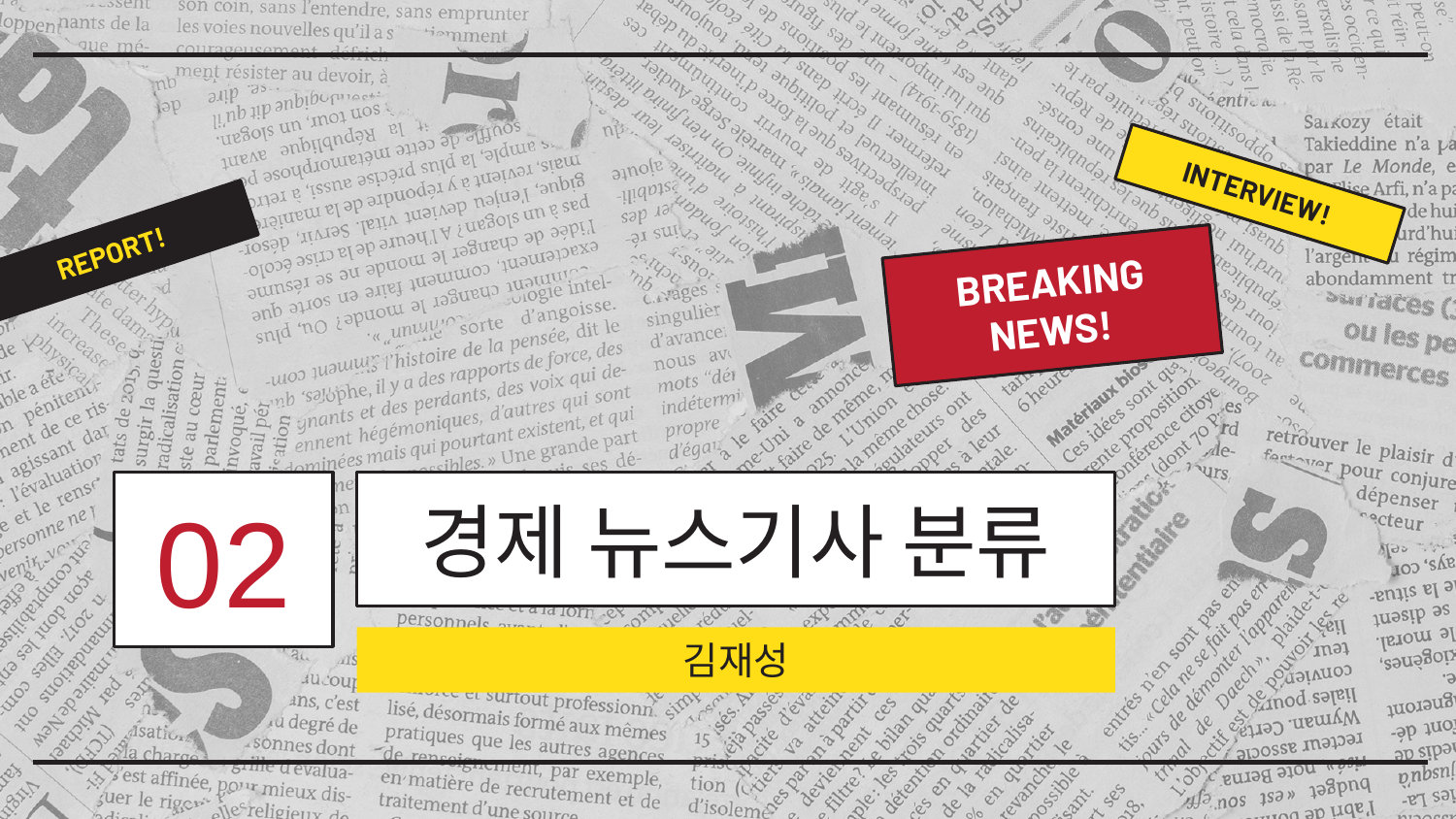

INTERVIEW!
REPORT!
BREAKING NEWS!
02
# 경제 뉴스기사 분류
김재성